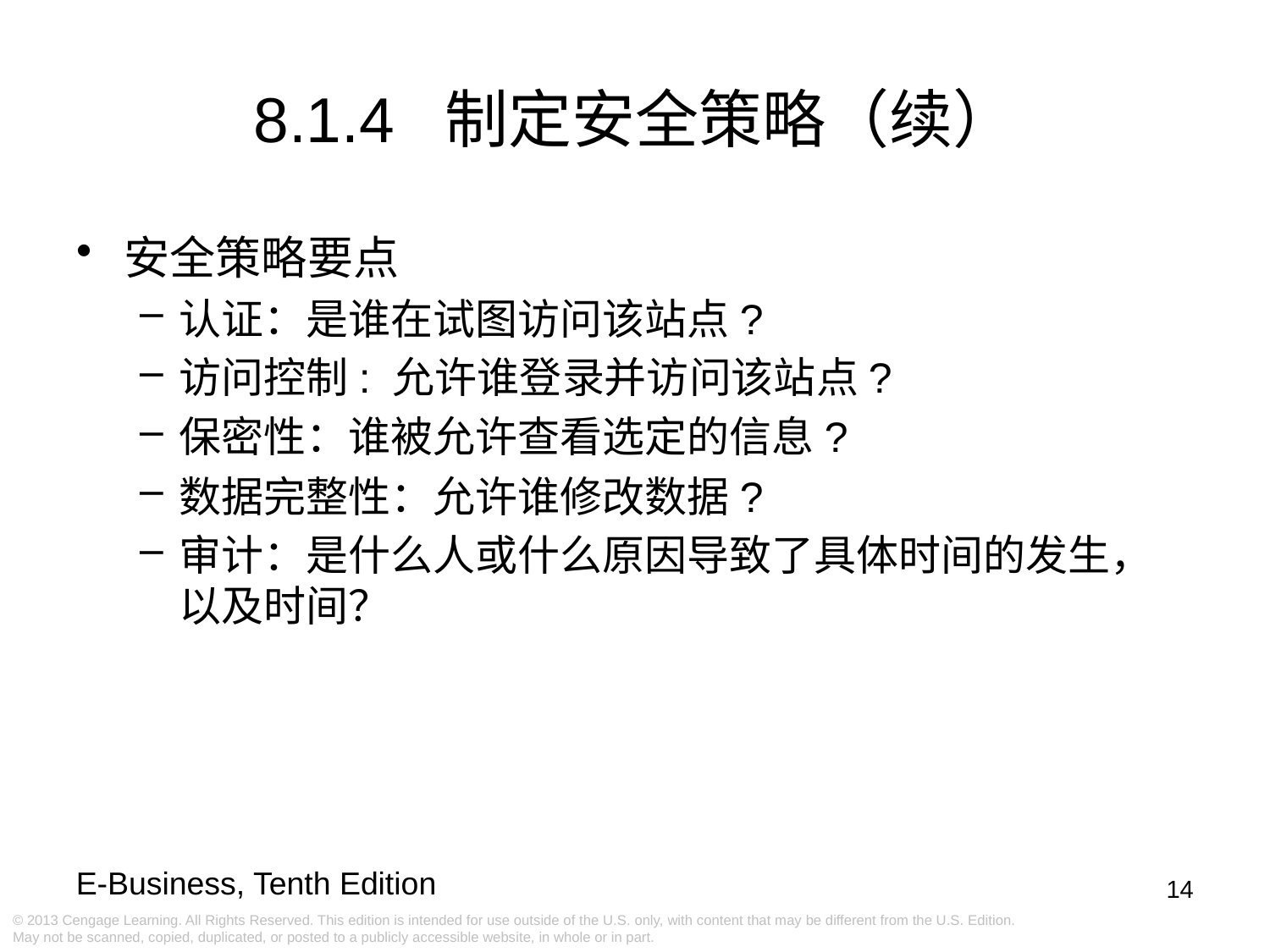

8.1.4  制定安全策略（续）
安全策略要点
认证：是谁在试图访问该站点?
访问控制: 允许谁登录并访问该站点?
保密性：谁被允许查看选定的信息?
数据完整性：允许谁修改数据?
审计：是什么人或什么原因导致了具体时间的发生，以及时间？
14